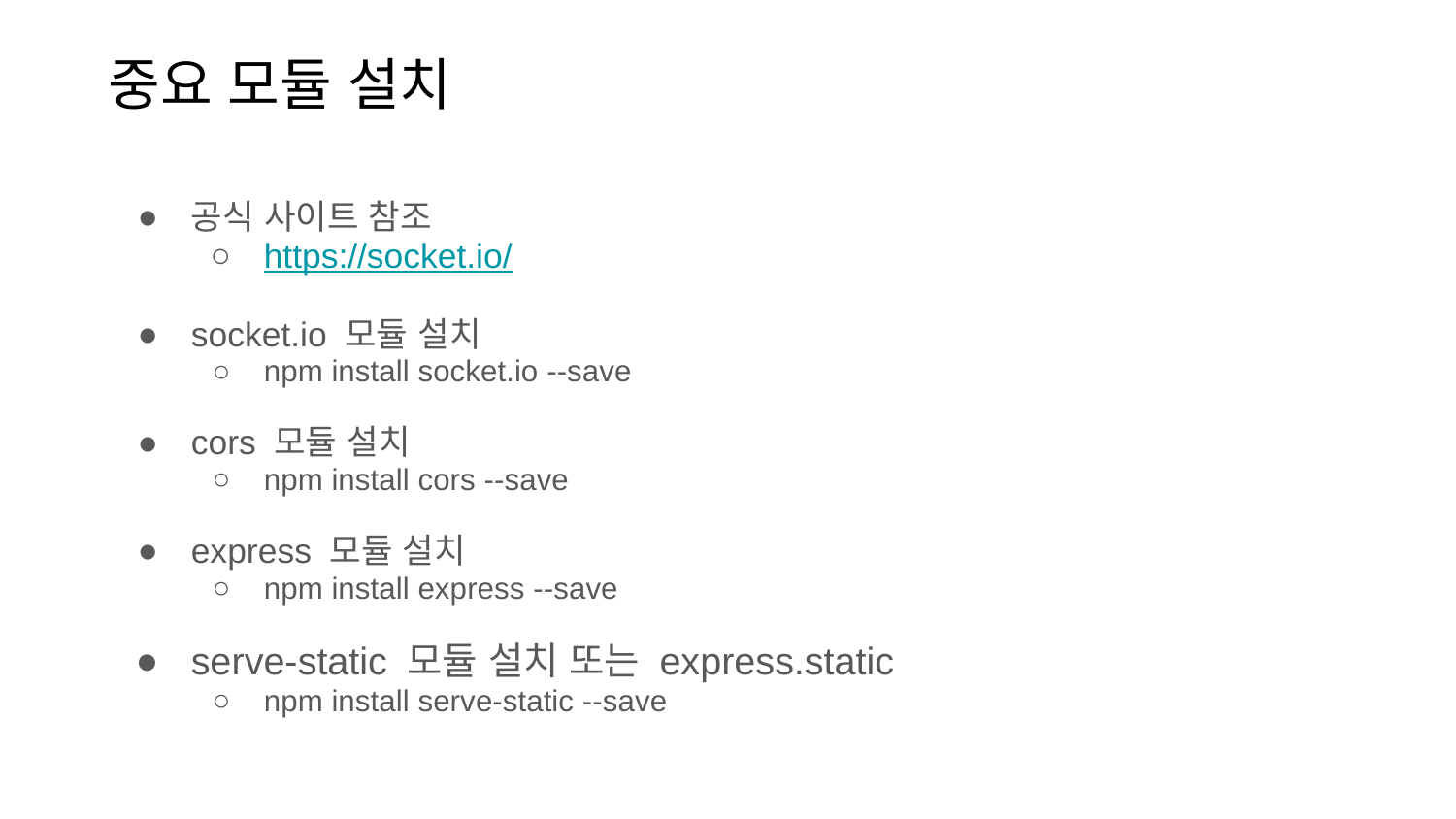

중요 모듈 설치
공식 사이트 참조
https://socket.io/

socket.io 모듈 설치
npm install socket.io --save

cors 모듈 설치
npm install cors --save

express 모듈 설치
npm install express --save

serve-static 모듈 설치 또는 express.static
npm install serve-static --save